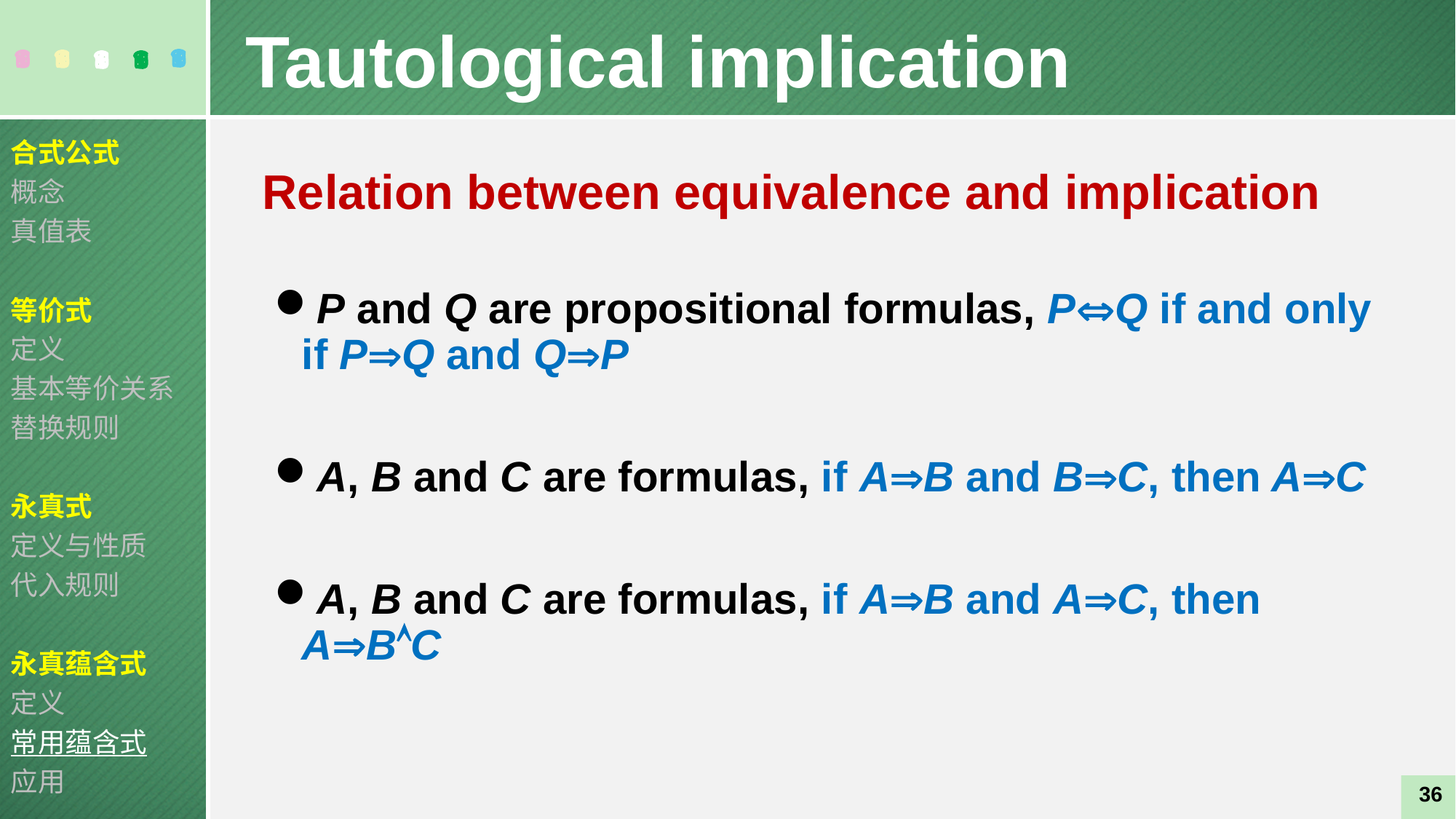

Tautological implication

合式公式
概念
真值表

等价式
定义
基本等价关系
替换规则

永真式
定义与性质
代入规则

永真蕴含式
定义
常用蕴含式
应用
Relation between equivalence and implication

P and Q are propositional formulas, P⇔Q if and only if P⇒Q and Q⇒P

A, B and C are formulas, if A⇒B and B⇒C, then A⇒C

A, B and C are formulas, if A⇒B and A⇒C, then A⇒B∧C
36